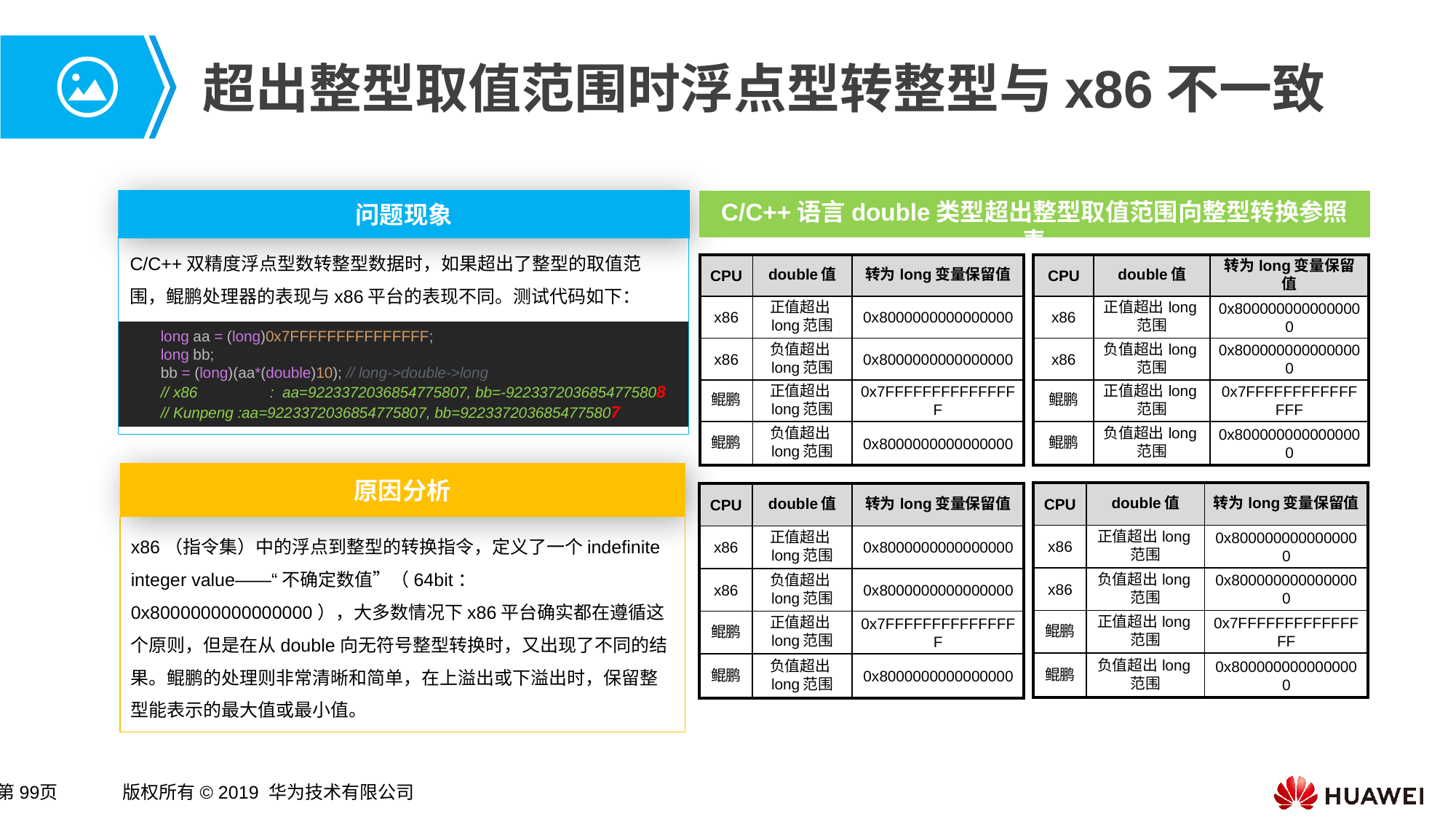

# 超出整型取值范围时浮点型转整型与x86不一致
问题现象
C/C++双精度浮点型数转整型数据时，如果超出了整型的取值范围，鲲鹏处理器的表现与x86平台的表现不同。测试代码如下：

long aa = (long)0x7FFFFFFFFFFFFFFF;
long bb;
bb = (long)(aa*(double)10); // long->double->long
// x86	:  aa=9223372036854775807, bb=-9223372036854775808
// Kunpeng :aa=9223372036854775807, bb=9223372036854775807
C/C++语言double类型超出整型取值范围向整型转换参照表
| CPU | double值 | 转为long变量保留值 |
| --- | --- | --- |
| x86 | 正值超出long范围 | 0x8000000000000000 |
| x86 | 负值超出long范围 | 0x8000000000000000 |
| 鲲鹏 | 正值超出long范围 | 0x7FFFFFFFFFFFFFFF |
| 鲲鹏 | 负值超出long范围 | 0x8000000000000000 |
| CPU | double值 | 转为long变量保留值 |
| --- | --- | --- |
| x86 | 正值超出long范围 | 0x8000000000000000 |
| x86 | 负值超出long范围 | 0x8000000000000000 |
| 鲲鹏 | 正值超出long范围 | 0x7FFFFFFFFFFFFFFF |
| 鲲鹏 | 负值超出long范围 | 0x8000000000000000 |
原因分析

x86（指令集）中的浮点到整型的转换指令，定义了一个indefinite integer value——“不确定数值”（64bit：0x8000000000000000），大多数情况下x86平台确实都在遵循这个原则，但是在从double向无符号整型转换时，又出现了不同的结果。鲲鹏的处理则非常清晰和简单，在上溢出或下溢出时，保留整型能表示的最大值或最小值。
| CPU | double值 | 转为long变量保留值 |
| --- | --- | --- |
| x86 | 正值超出long范围 | 0x8000000000000000 |
| x86 | 负值超出long范围 | 0x8000000000000000 |
| 鲲鹏 | 正值超出long范围 | 0x7FFFFFFFFFFFFFFF |
| 鲲鹏 | 负值超出long范围 | 0x8000000000000000 |
| CPU | double值 | 转为long变量保留值 |
| --- | --- | --- |
| x86 | 正值超出long范围 | 0x8000000000000000 |
| x86 | 负值超出long范围 | 0x8000000000000000 |
| 鲲鹏 | 正值超出long范围 | 0x7FFFFFFFFFFFFFFF |
| 鲲鹏 | 负值超出long范围 | 0x8000000000000000 |